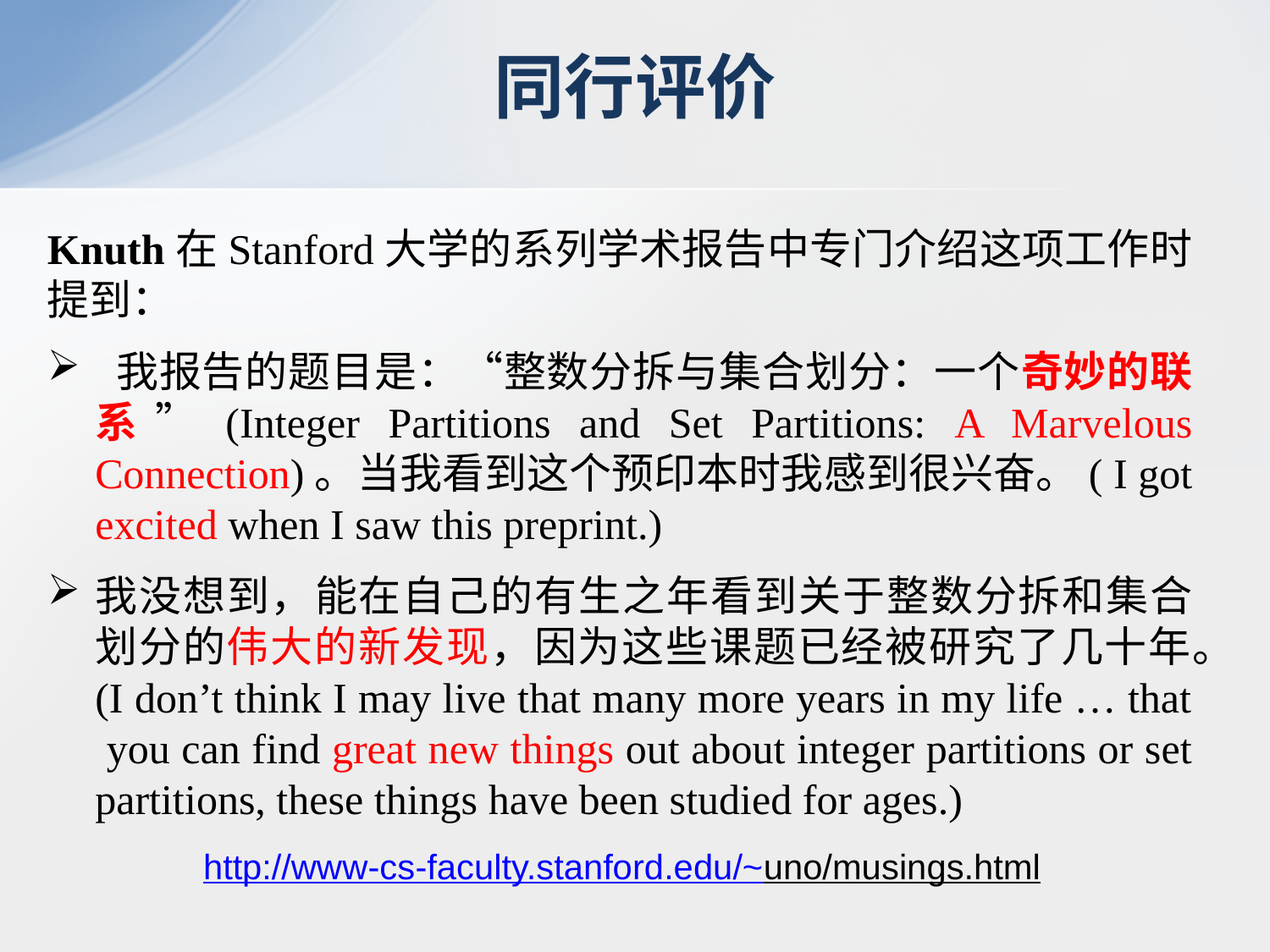

同行评价
Knuth在Stanford大学的系列学术报告中专门介绍这项工作时提到：
 我报告的题目是：“整数分拆与集合划分：一个奇妙的联系”(Integer Partitions and Set Partitions: A Marvelous Connection)。当我看到这个预印本时我感到很兴奋。( I got excited when I saw this preprint.)
我没想到，能在自己的有生之年看到关于整数分拆和集合划分的伟大的新发现，因为这些课题已经被研究了几十年。(I don’t think I may live that many more years in my life … that  you can find great new things out about integer partitions or set partitions, these things have been studied for ages.)
                http://www-cs-faculty.stanford.edu/~uno/musings.html